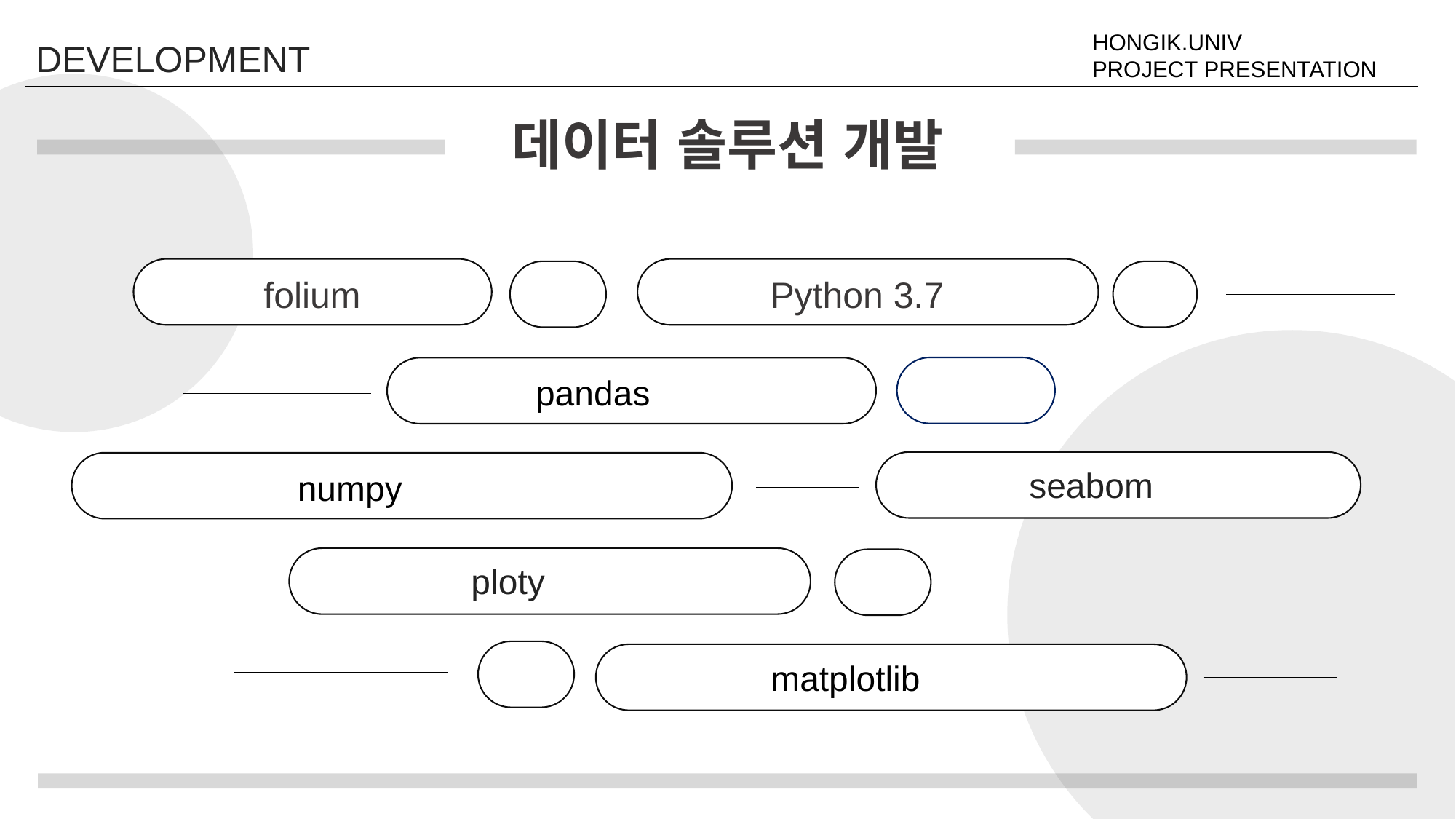

HONGIK.UNIV
PROJECT PRESENTATION
DEVELOPMENT

  데이터 솔루션 개발

       folium
        Python 3.7

           pandas

           seabom
                   numpy

              ploty

              matplotlib